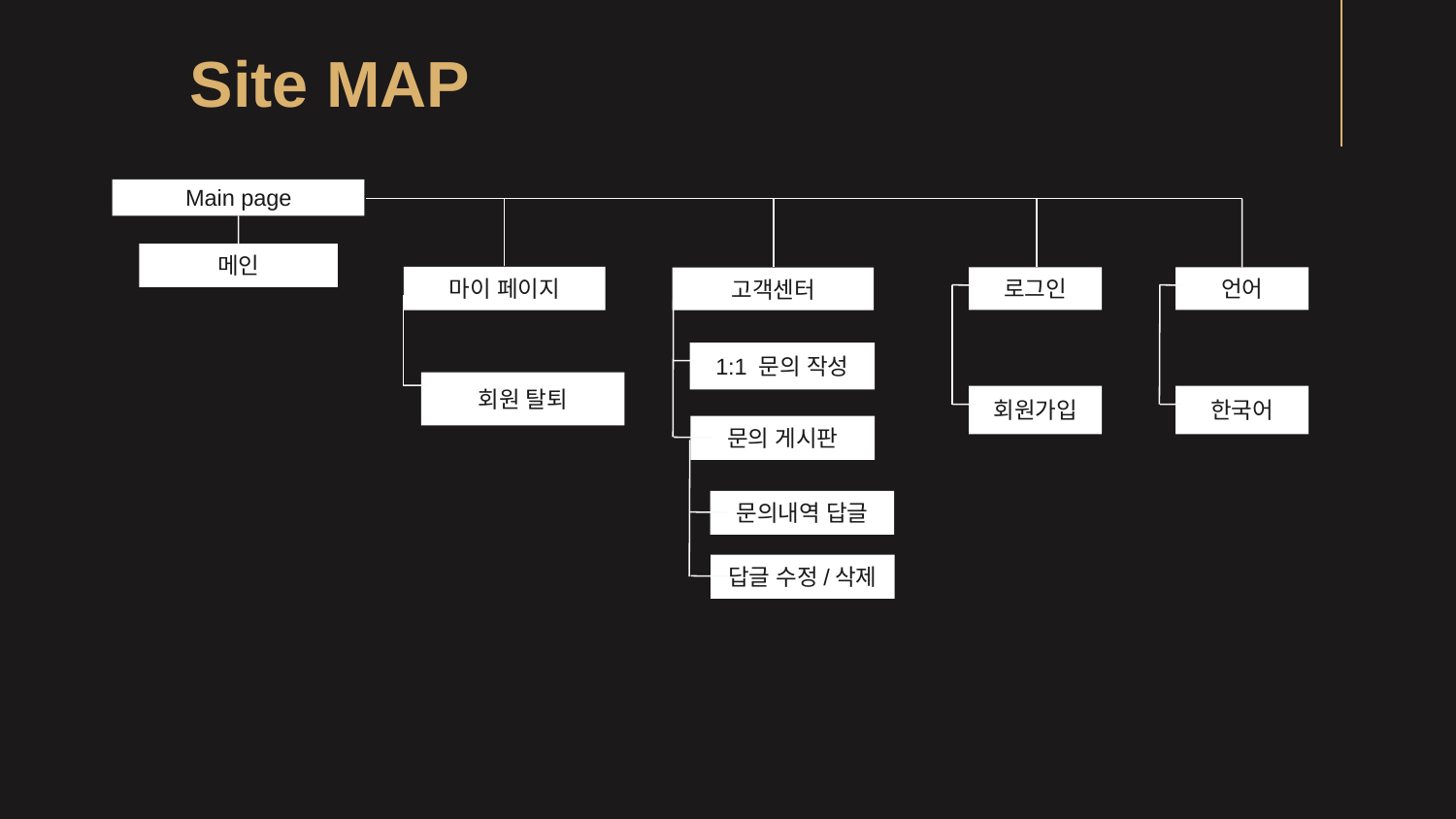

# Site MAP
Main page
마이 페이지
회원 탈퇴
로그인
회원가입
언어
한국어
고객센터
메인
1:1 문의 작성
문의 게시판
문의내역 답글
답글 수정/삭제